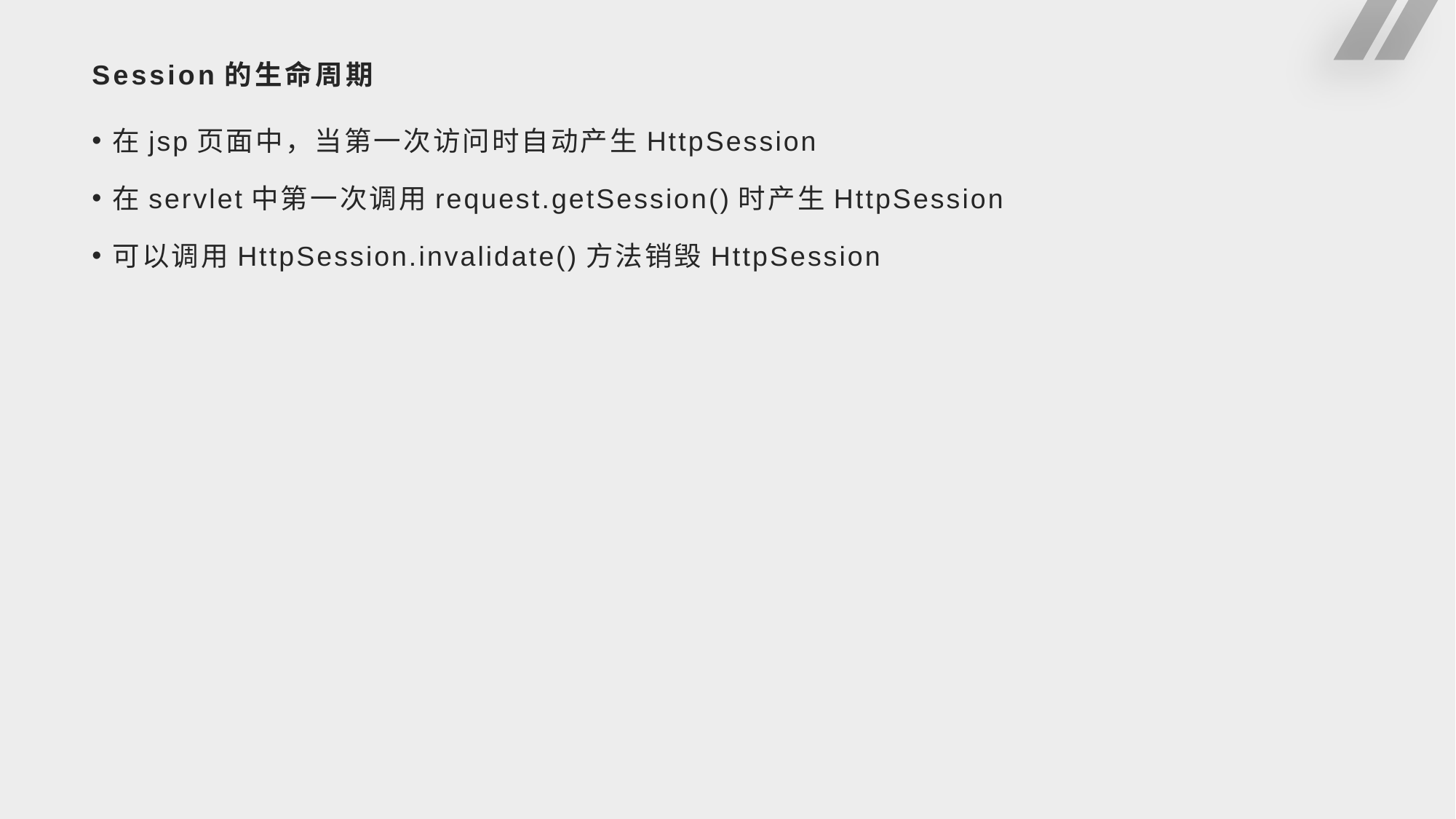

# Session的生命周期
在jsp页面中，当第一次访问时自动产生HttpSession
在servlet中第一次调用request.getSession()时产生HttpSession
可以调用HttpSession.invalidate()方法销毁HttpSession